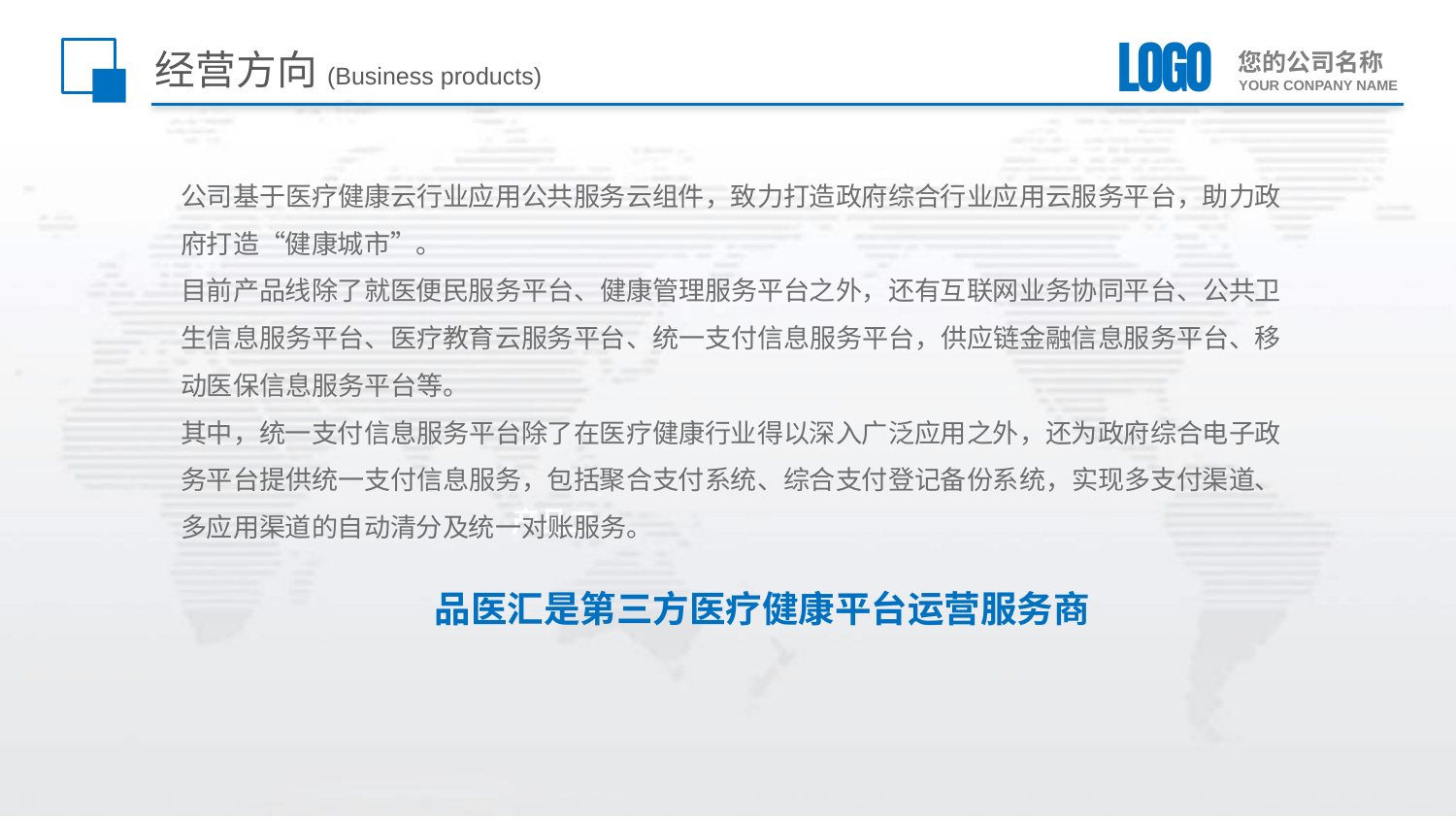

# 经营方向(Business products)
公司基于医疗健康云行业应用公共服务云组件，致力打造政府综合行业应用云服务平台，助力政府打造“健康城市”。
目前产品线除了就医便民服务平台、健康管理服务平台之外，还有互联网业务协同平台、公共卫生信息服务平台、医疗教育云服务平台、统一支付信息服务平台，供应链金融信息服务平台、移动医保信息服务平台等。
其中，统一支付信息服务平台除了在医疗健康行业得以深入广泛应用之外，还为政府综合电子政务平台提供统一支付信息服务，包括聚合支付系统、综合支付登记备份系统，实现多支付渠道、多应用渠道的自动清分及统一对账服务。

     品医汇是第三方医疗健康平台运营服务商

产品二